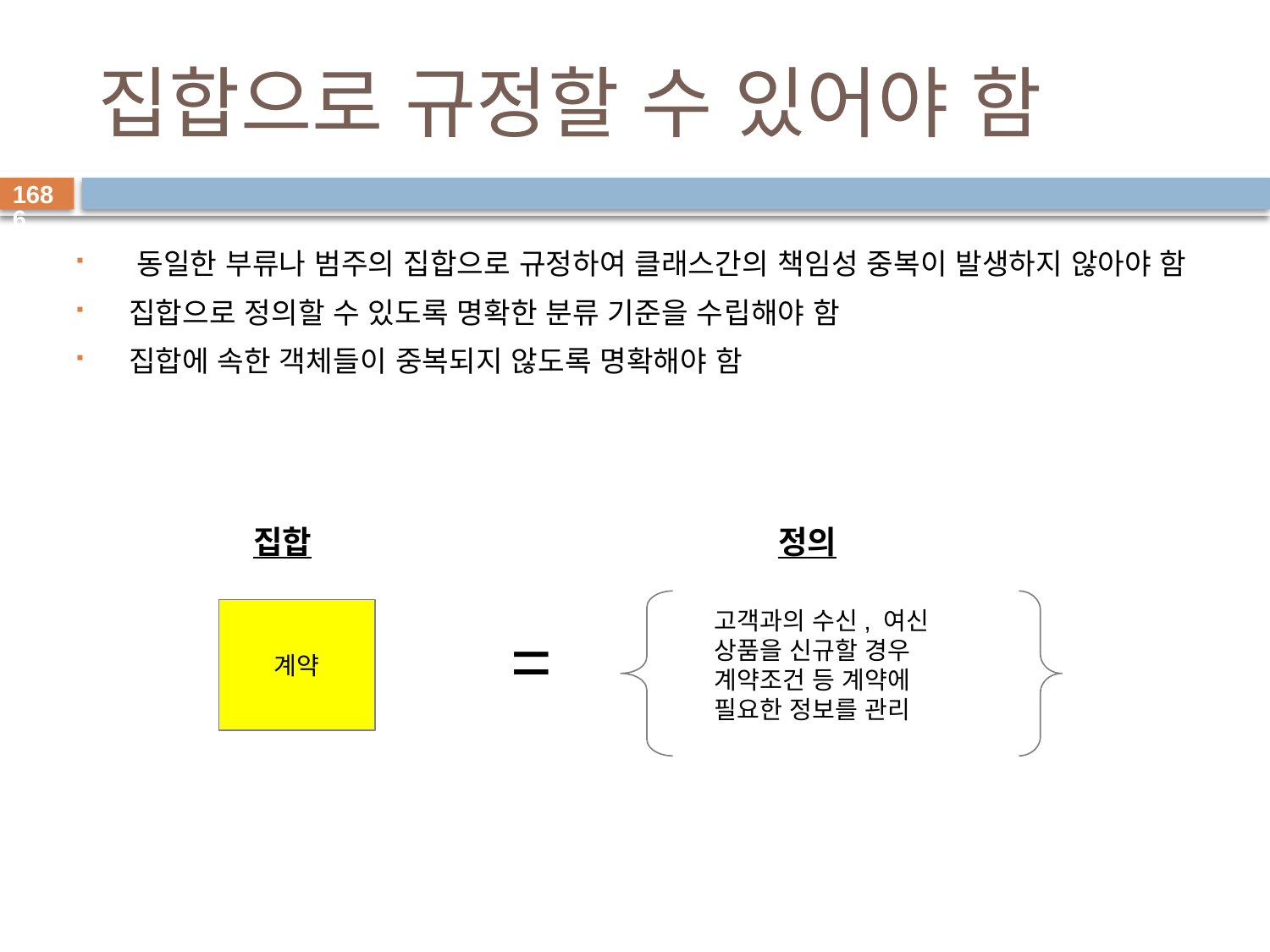

# 집합으로 규정할 수 있어야 함
1686
  동일한 부류나 범주의 집합으로 규정하여 클래스간의 책임성 중복이 발생하지 않아야 함
 집합으로 정의할 수 있도록 명확한 분류 기준을 수립해야 함
 집합에 속한 객체들이 중복되지 않도록 명확해야 함
집합
정의

계약
고객과의 수신, 여신 상품을 신규할 경우 계약조건 등 계약에 필요한 정보를 관리
=